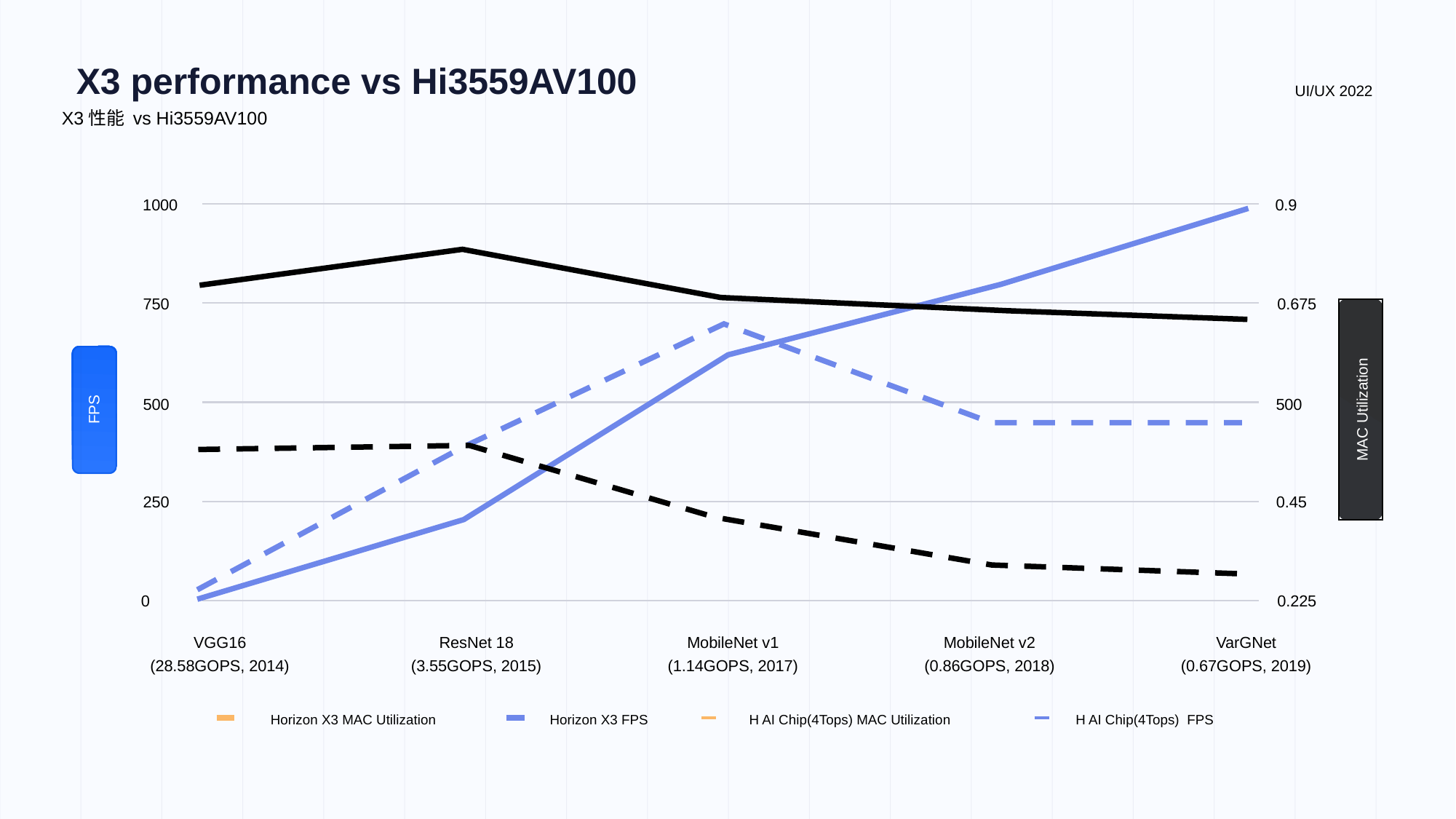

X3 performance vs Hi3559AV100
UI/UX 2022
X3性能 vs Hi3559AV100
1000
0.9

750
0.675

500
500
FPS
MAC Utilization

250
0.45

0
0.225

VGG16
(28.58GOPS, 2014)
ResNet 18
(3.55GOPS, 2015)
MobileNet v1
(1.14GOPS, 2017)
MobileNet v2
(0.86GOPS, 2018)
VarGNet
(0.67GOPS, 2019)
Horizon X3 MAC Utilization
Horizon X3 FPS
H AI Chip(4Tops) MAC Utilization
H AI Chip(4Tops)  FPS